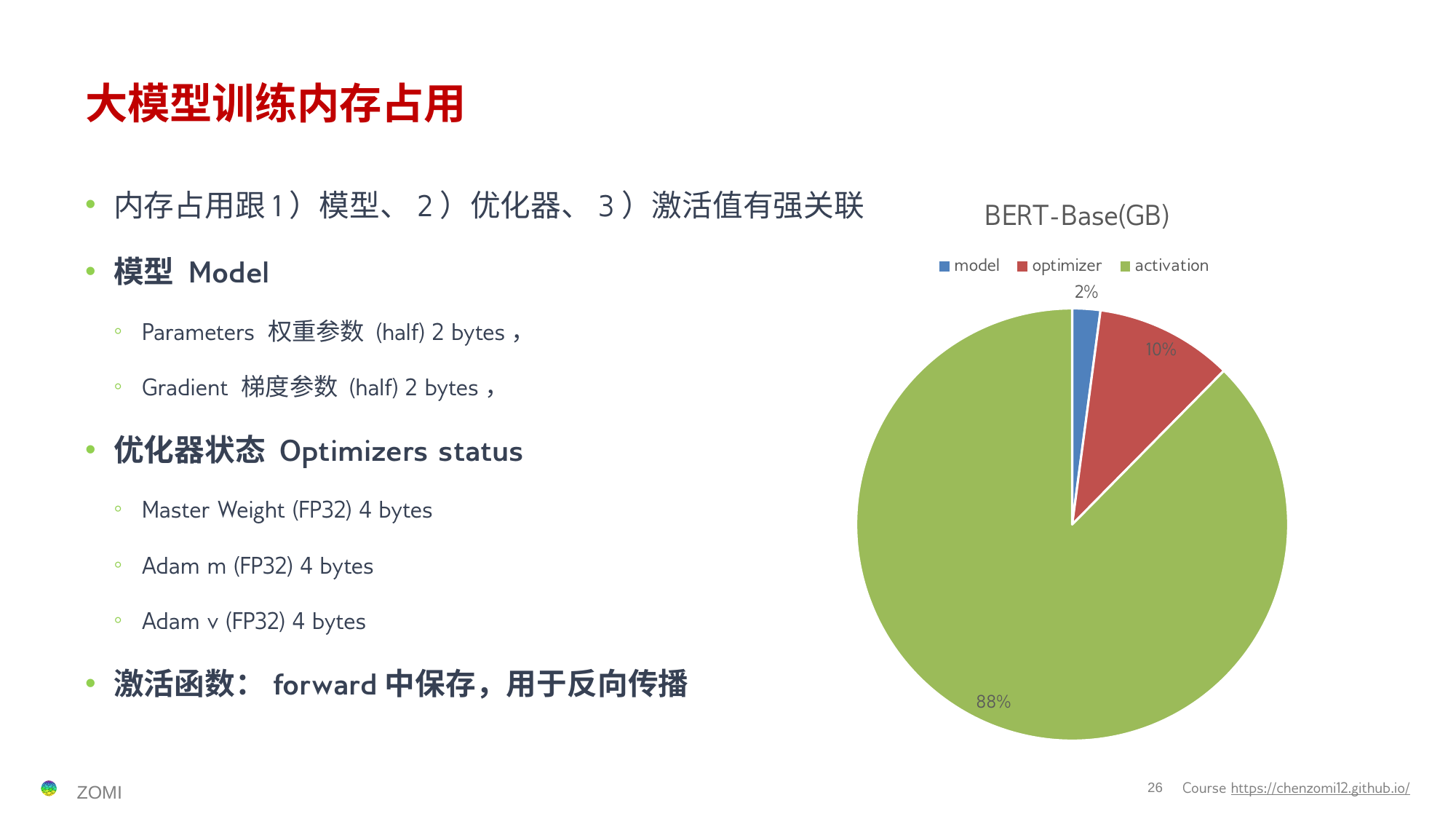

# 大模型训练内存占用
内存占用跟1）模型、2）优化器、3）激活值有强关联
模型 Model
Parameters 权重参数 (half) 2 bytes，
Gradient 梯度参数 (half) 2 bytes，
优化器状态 Optimizers status
Master Weight (FP32) 4 bytes
Adam m (FP32) 4 bytes
Adam v (FP32) 4 bytes
激活函数：forward中保存，用于反向传播

### Chart: BERT-Base(GB)

| Category | 销售额 |
|---|---|
| model | 2.1 |
| optimizer | 10.3 |
| activation | 87.6 |